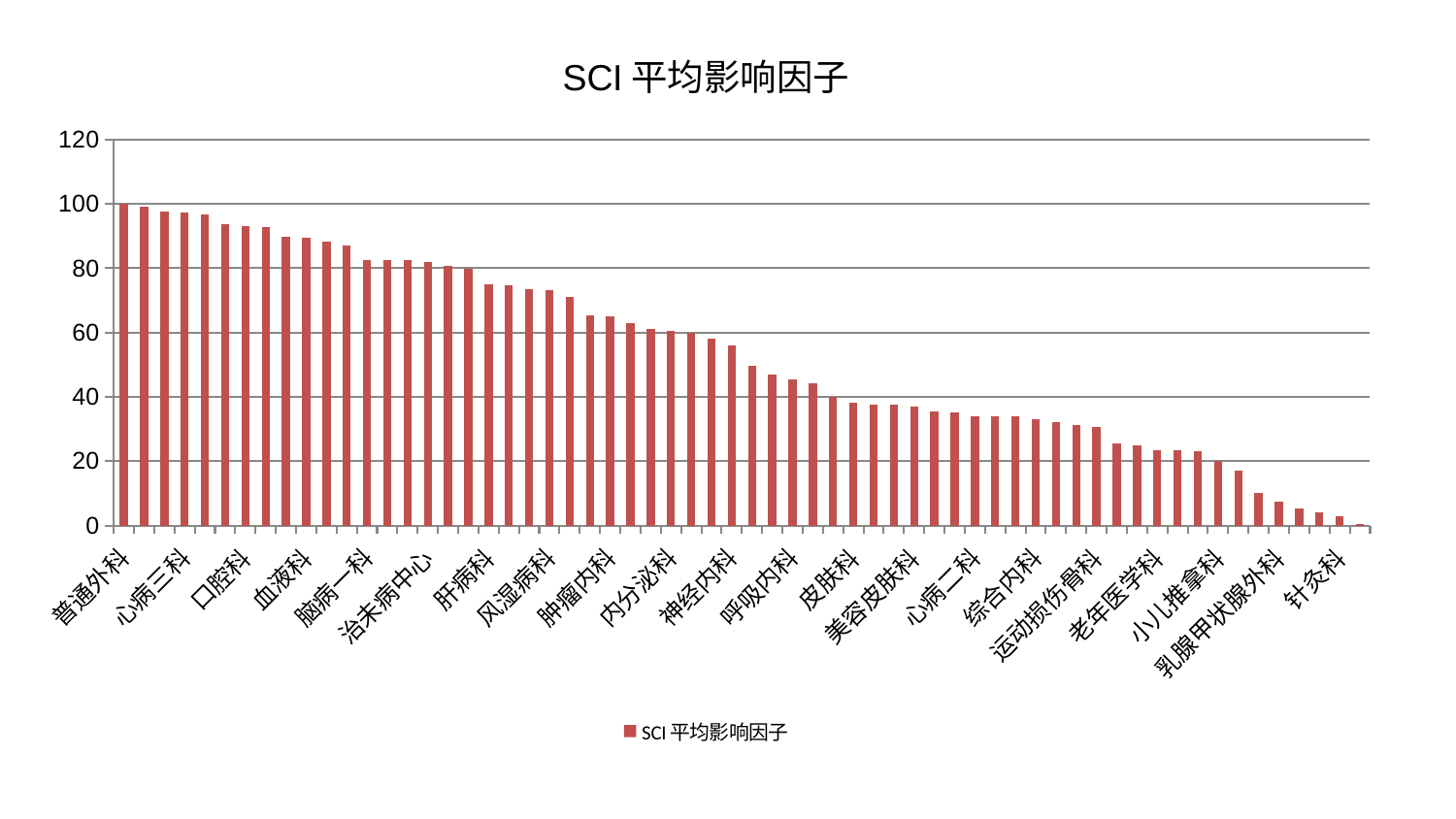

### Chart: SCI平均影响因子

| Category | SCI平均影响因子 |
|---|---|
| 普通外科 | 100.0 |
| 心病四科 | 99.1318912699844 |
| 康复科 | 97.57254545928363 |
| 心病三科 | 97.2553842580744 |
| 推拿科 | 96.85910118065432 |
| 眼科 | 93.67205320648479 |
| 口腔科 | 93.18054617110656 |
| 脑病二科 | 92.68426068173306 |
| 消化内科 | 89.72983249950423 |
| 血液科 | 89.34460180061744 |
| 心血管内科 | 88.21479250541768 |
| 胸外科 | 87.10582434789532 |
| 脑病一科 | 82.66210886218728 |
| 中医经典科 | 82.63115301921125 |
| 产科 | 82.45194707578312 |
| 治未病中心 | 81.8577779236071 |
| 东区重症医学科 | 80.74129189375662 |
| 周围血管科 | 79.8021212495904 |
| 肝病科 | 75.0121126700272 |
| 肛肠科 | 74.56822070687555 |
| 东区肾病科 | 73.57953820853291 |
| 风湿病科 | 73.10541062198885 |
| 肾病科 | 71.02363000828365 |
| 神经外科 | 65.4276122162498 |
| 肿瘤内科 | 64.91881011700936 |
| 脾胃病科 | 62.88376663447557 |
| 妇科 | 61.10171889074979 |
| 内分泌科 | 60.59853876648236 |
| 重症医学科 | 59.77892824834563 |
| 男科 | 58.242003976037914 |
| 神经内科 | 56.0987980014675 |
| 微创骨科 | 49.7592912447496 |
| 妇二科 | 46.8035603346622 |
| 呼吸内科 | 45.29055706959238 |
| 心病一科 | 44.16113876733608 |
| 关节骨科 | 40.06894020546901 |
| 皮肤科 | 38.21795297802204 |
| 中医外治中心 | 37.67737288650215 |
| 小儿骨科 | 37.54369218123692 |
| 美容皮肤科 | 37.03854384456414 |
| 脾胃科消化科合并 | 35.53111239990362 |
| 显微骨科 | 35.00304420105314 |
| 心病二科 | 34.10036736594561 |
| 泌尿外科 | 34.03031737842877 |
| 医院 | 34.01932127925385 |
| 综合内科 | 33.173546020132854 |
| 西区重症医学科 | 31.997720886617167 |
| 妇科妇二科合并 | 31.19710478989893 |
| 运动损伤骨科 | 30.651192524339514 |
| 骨科 | 25.41240240455156 |
| 脊柱骨科 | 24.797962407863203 |
| 老年医学科 | 23.389760929702796 |
| 儿科 | 23.270315845708907 |
| 肝胆外科 | 23.115118612171592 |
| 小儿推拿科 | 20.025869631938143 |
| 肾脏内科 | 17.034647409203142 |
| 耳鼻喉科 | 10.16570525806379 |
| 乳腺甲状腺外科 | 7.3954707169499905 |
| 身心医学科 | 5.1895413700280075 |
| 脑病三科 | 4.220536523621038 |
| 针灸科 | 2.8368263803870293 |
| 创伤骨科 | 0.477399213991775 |
159